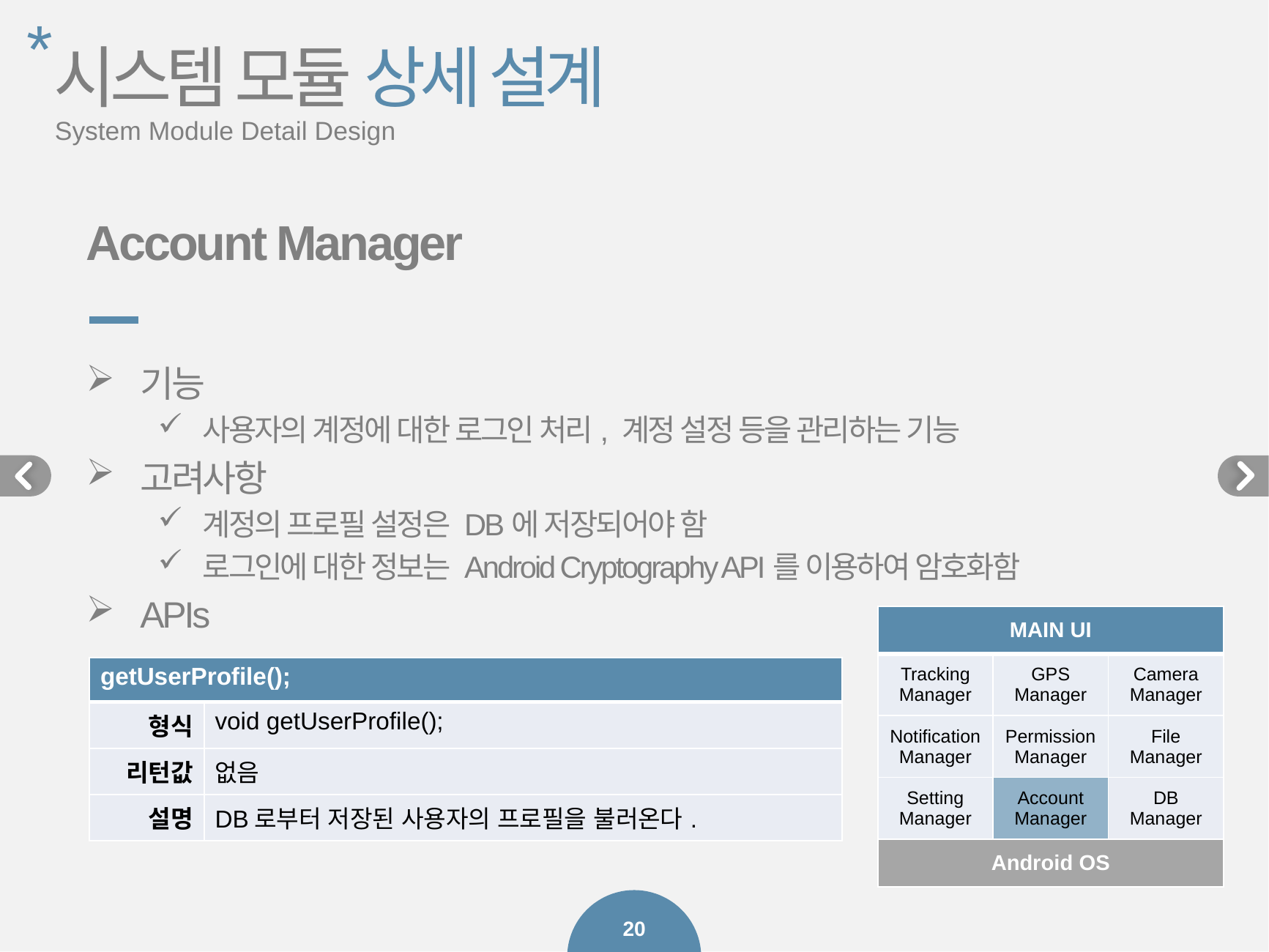

*
시스템 모듈 상세 설계
System Module Detail Design
Account Manager
기능
사용자의 계정에 대한 로그인 처리, 계정 설정 등을 관리하는 기능
고려사항
계정의 프로필 설정은 DB에 저장되어야 함
로그인에 대한 정보는 Android Cryptography API를 이용하여 암호화함
APIs

| MAIN UI |  |  |
| --- | --- | --- |
| Tracking Manager | GPS Manager | Camera Manager |
| Notification Manager | Permission Manager | File Manager |
| Setting Manager | Account Manager | DB Manager |
| Android OS |  |  |
| getUserProfile(); |  |
| --- | --- |
| 형식 | void getUserProfile(); |
| 리턴값 | 없음 |
| 설명 | DB로부터 저장된 사용자의 프로필을 불러온다. |